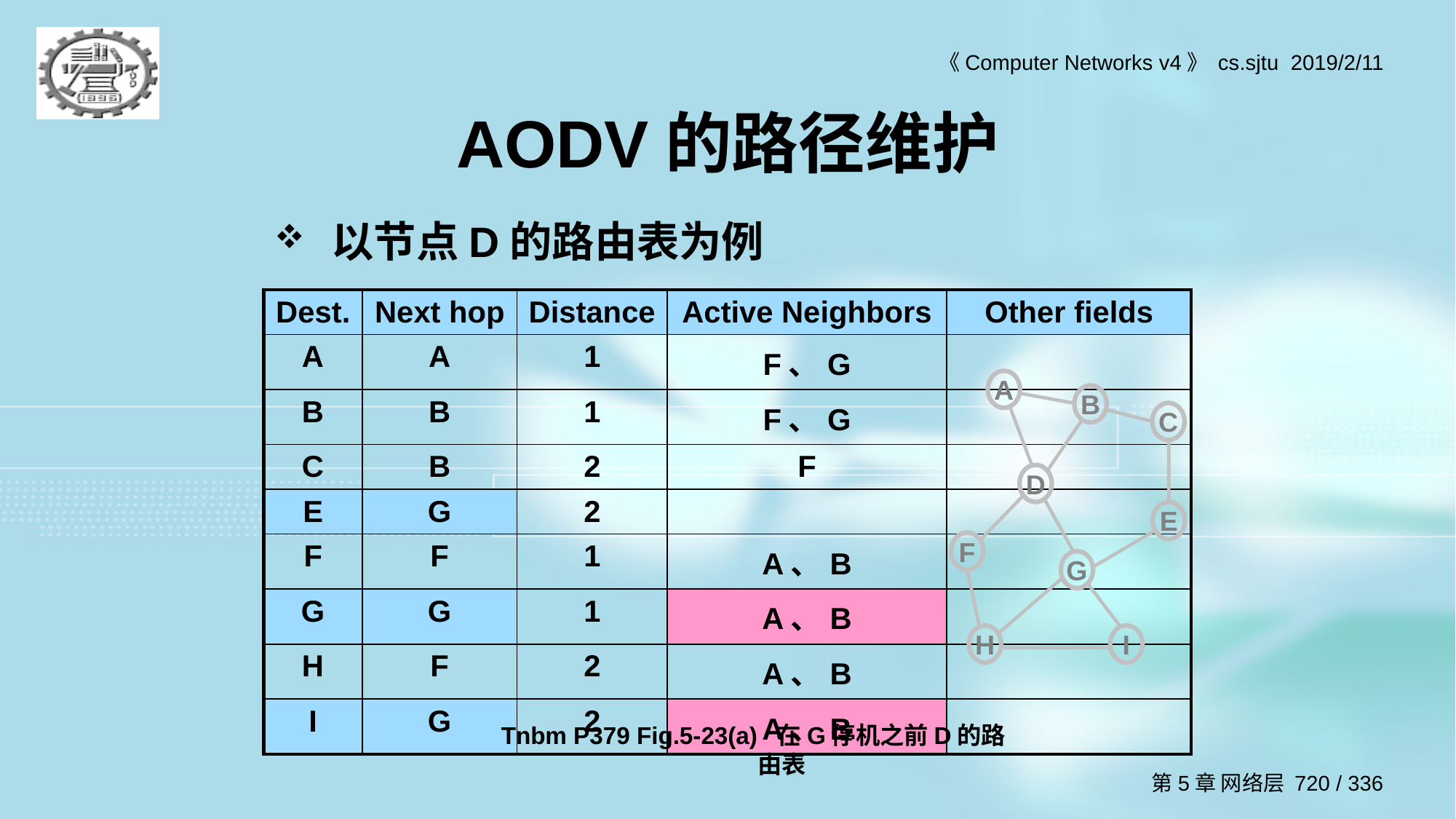

AODV的路径维护
以节点D的路由表为例
| Dest. | Next hop | Distance | Active Neighbors | Other fields |
| --- | --- | --- | --- | --- |
| A | A | 1 | F、G |  |
| B | B | 1 | F、G |  |
| C | B | 2 | F |  |
| E | G | 2 |  |  |
| F | F | 1 | A、B |  |
| G | G | 1 | A、B |  |
| H | F | 2 | A、B |  |
| I | G | 2 | A、B |  |
A
B

C

D

E

F
G

H
I

Tnbm P379 Fig.5-23(a)  在G停机之前D的路由表